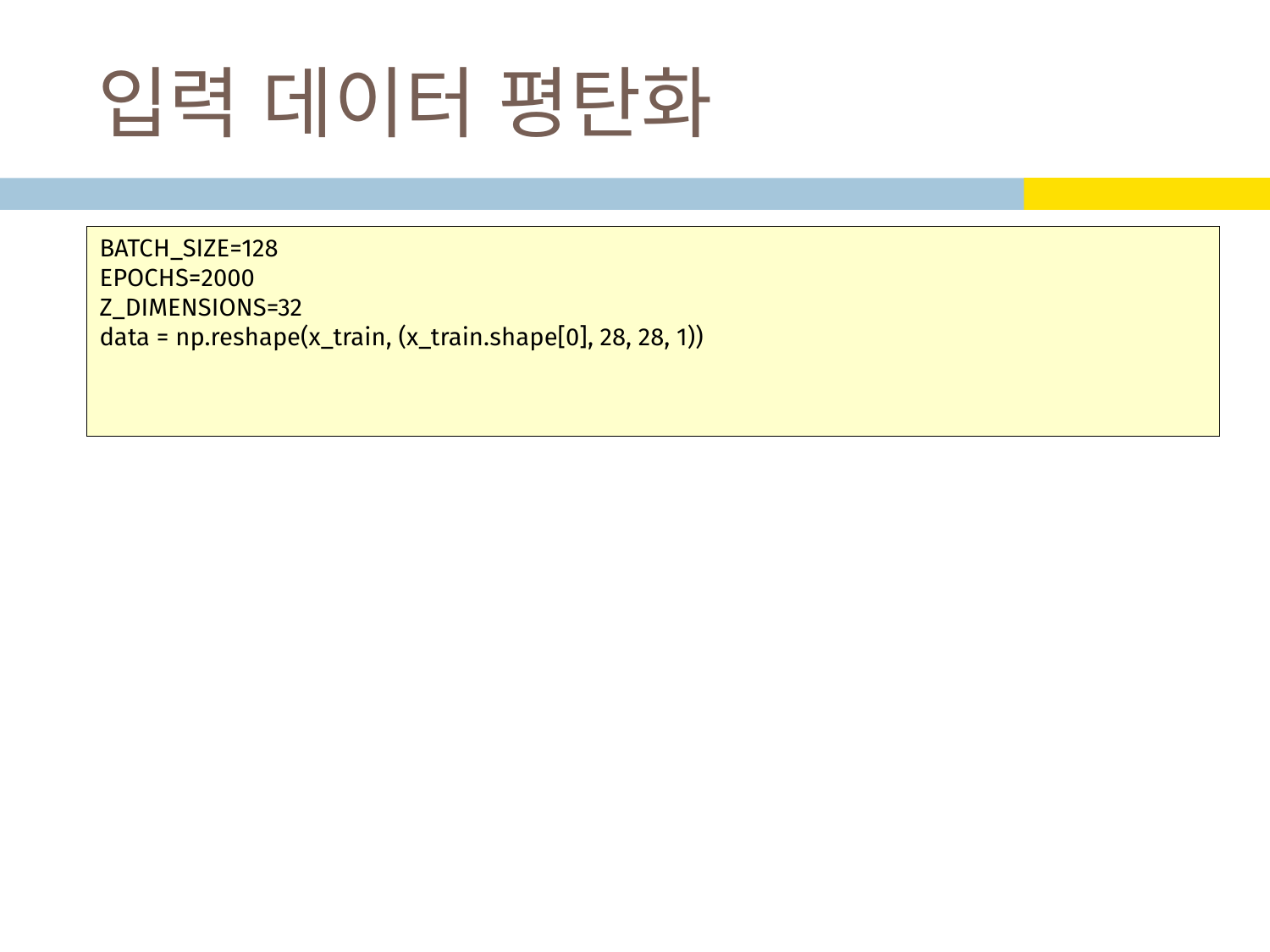

# 입력 데이터 평탄화
BATCH_SIZE=128
EPOCHS=2000
Z_DIMENSIONS=32
data = np.reshape(x_train, (x_train.shape[0], 28, 28, 1))